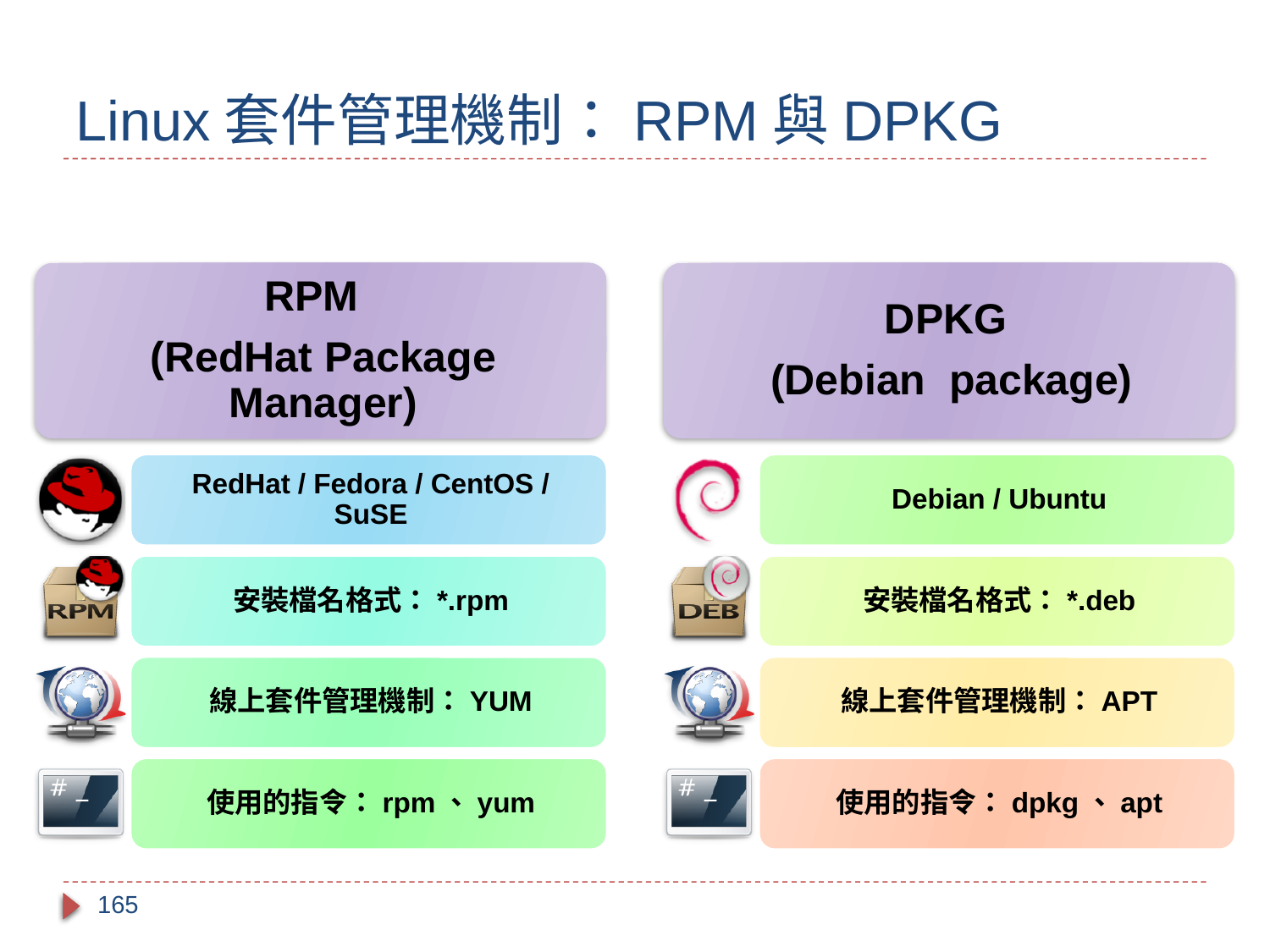

# Linux套件管理機制：RPM與DPKG
RPM
(RedHat Package Manager)
RedHat / Fedora / CentOS / SuSE
安裝檔名格式：*.rpm
線上套件管理機制：YUM
使用的指令：rpm、yum
DPKG
(Debian  package)
Debian / Ubuntu
安裝檔名格式：*.deb
線上套件管理機制：APT
使用的指令：dpkg、apt
165